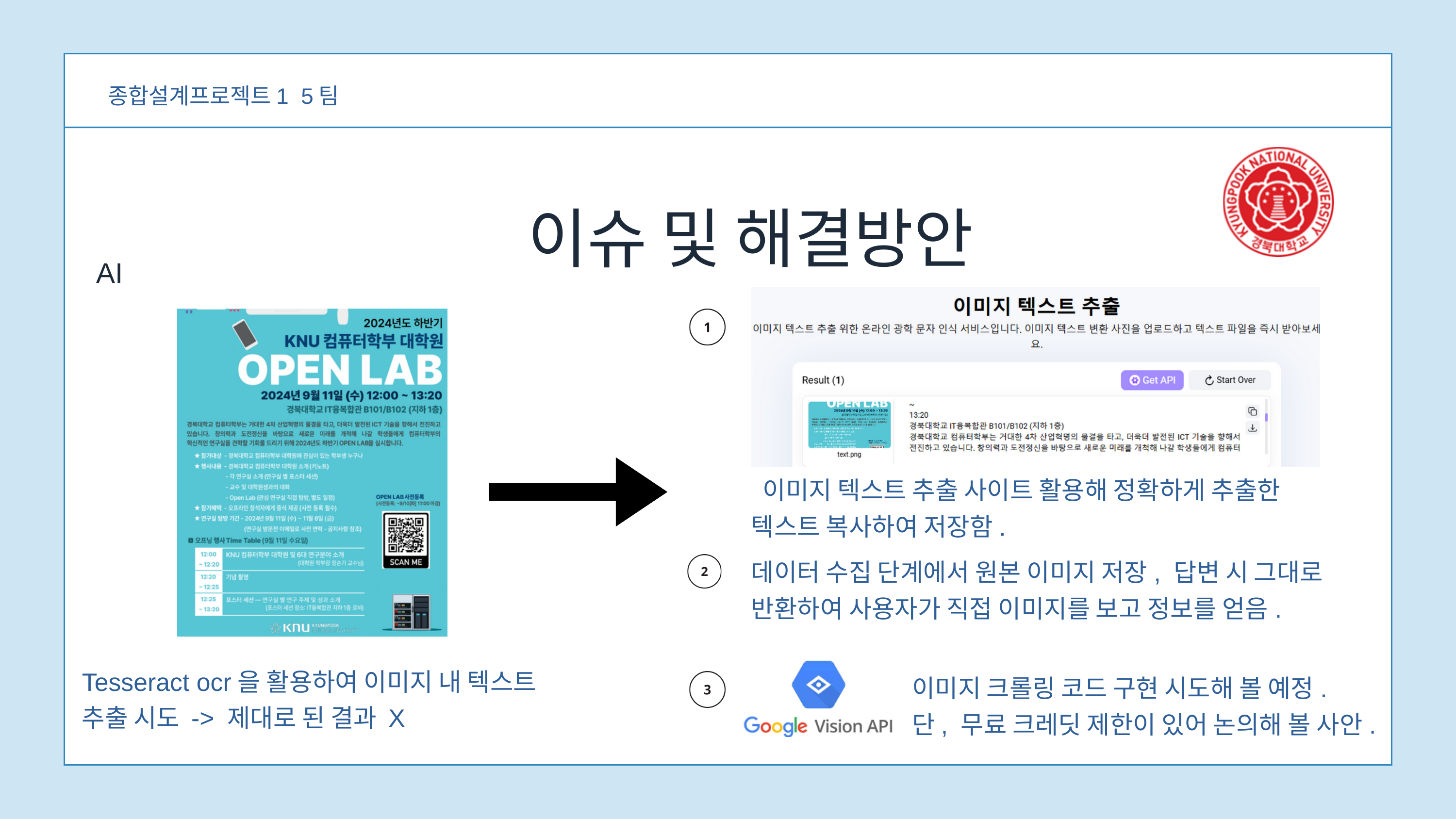

종합설계프로젝트1  5팀

이슈 및 해결방안
AI

 이미지 텍스트 추출 사이트 활용해 정확하게 추출한 텍스트 복사하여 저장함.
데이터 수집 단계에서 원본 이미지 저장, 답변 시 그대로 반환하여 사용자가 직접 이미지를 보고 정보를 얻음.

Tesseract ocr을 활용하여 이미지 내 텍스트 추출 시도 -> 제대로 된 결과 X
이미지 크롤링 코드 구현 시도해 볼 예정.
단, 무료 크레딧 제한이 있어 논의해 볼 사안.